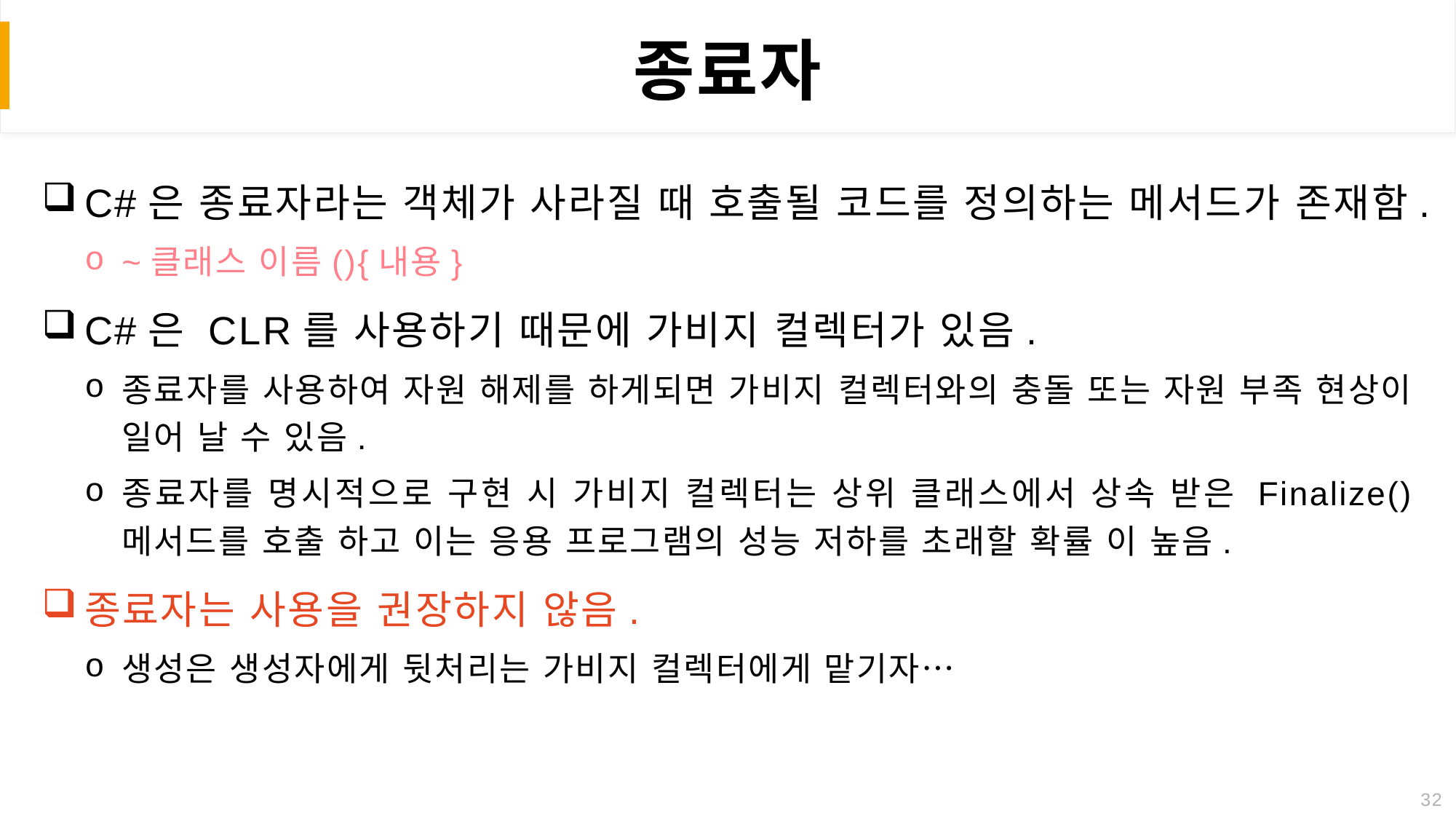

# 종료자
C#은 종료자라는 객체가 사라질 때 호출될 코드를 정의하는 메서드가 존재함.
~클래스 이름(){내용}
C#은 CLR를 사용하기 때문에 가비지 컬렉터가 있음.
종료자를 사용하여 자원 해제를 하게되면 가비지 컬렉터와의 충돌 또는 자원 부족 현상이 일어 날 수 있음.
종료자를 명시적으로 구현 시 가비지 컬렉터는 상위 클래스에서 상속 받은 Finalize() 메서드를 호출 하고 이는 응용 프로그램의 성능 저하를 초래할 확률 이 높음.
종료자는 사용을 권장하지 않음.
생성은 생성자에게 뒷처리는 가비지 컬렉터에게 맡기자…
32